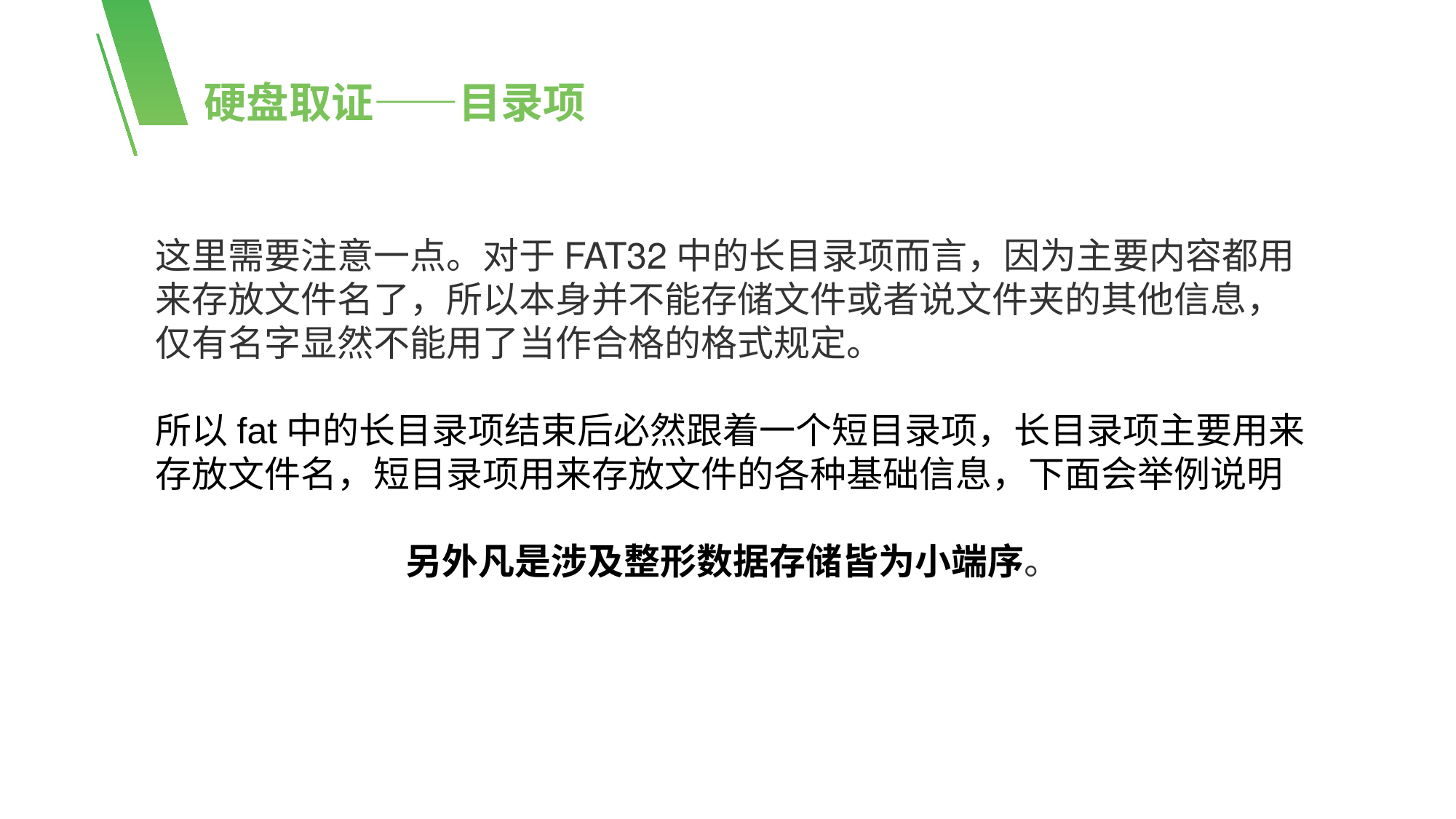

硬盘取证——目录项
这里需要注意一点。对于FAT32中的长目录项而言，因为主要内容都用来存放文件名了，所以本身并不能存储文件或者说文件夹的其他信息，仅有名字显然不能用了当作合格的格式规定。

所以fat中的长目录项结束后必然跟着一个短目录项，长目录项主要用来存放文件名，短目录项用来存放文件的各种基础信息，下面会举例说明

另外凡是涉及整形数据存储皆为小端序。